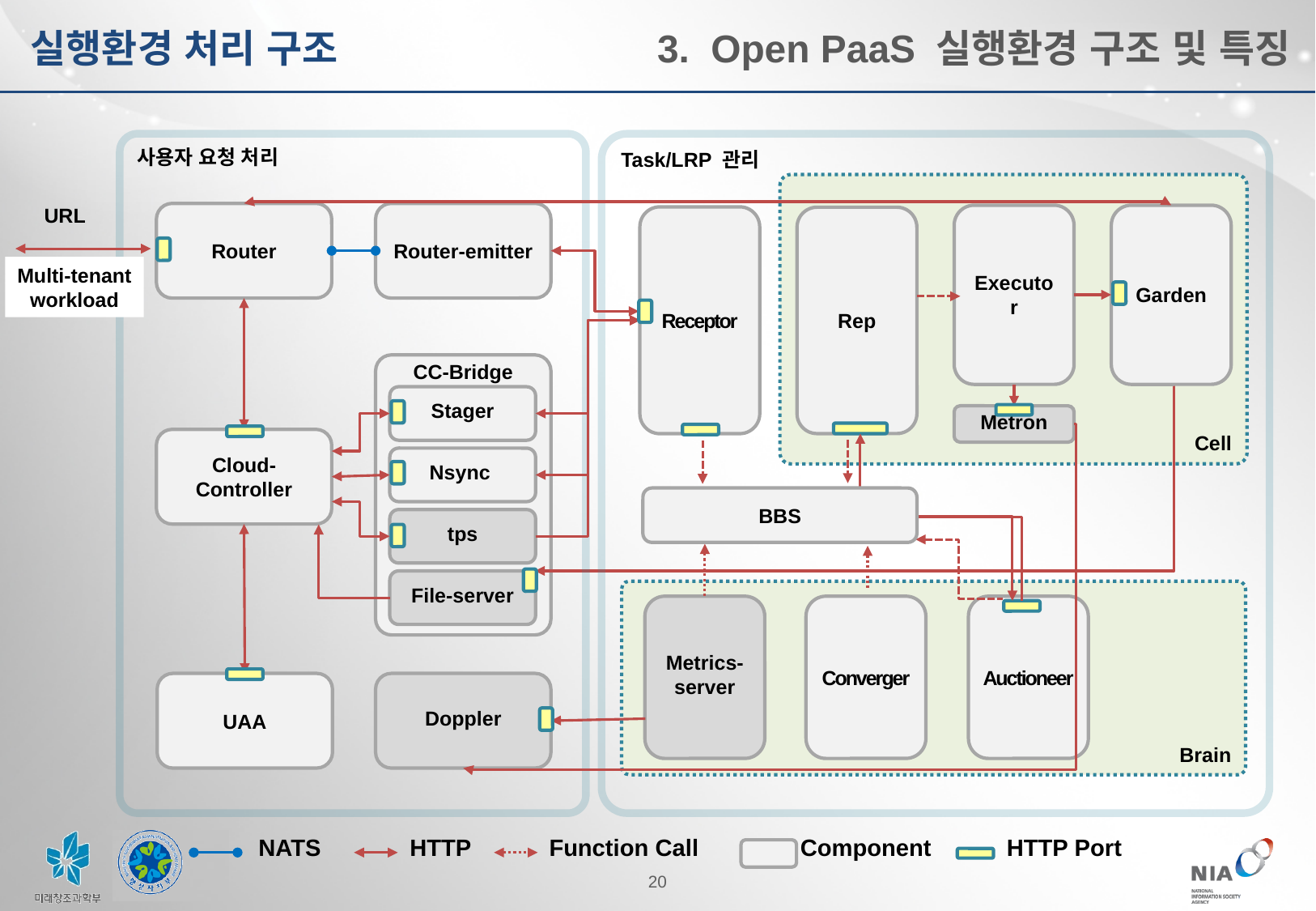

실행환경 처리 구조
3.  Open PaaS 실행환경 구조 및 특징
사용자 요청 처리
Task/LRP 관리
Cell
URL
Router
Router-emitter
Executor
Garden
Receptor
Rep

Multi-tenant
workload

CC-Bridge

Stager

Metron

Cloud-Controller
Nsync

BBS
tps

File-server
Brain
Metrics-server
Converger
Auctioneer

UAA
Doppler

NATS
HTTP
Function Call
Component
HTTP Port